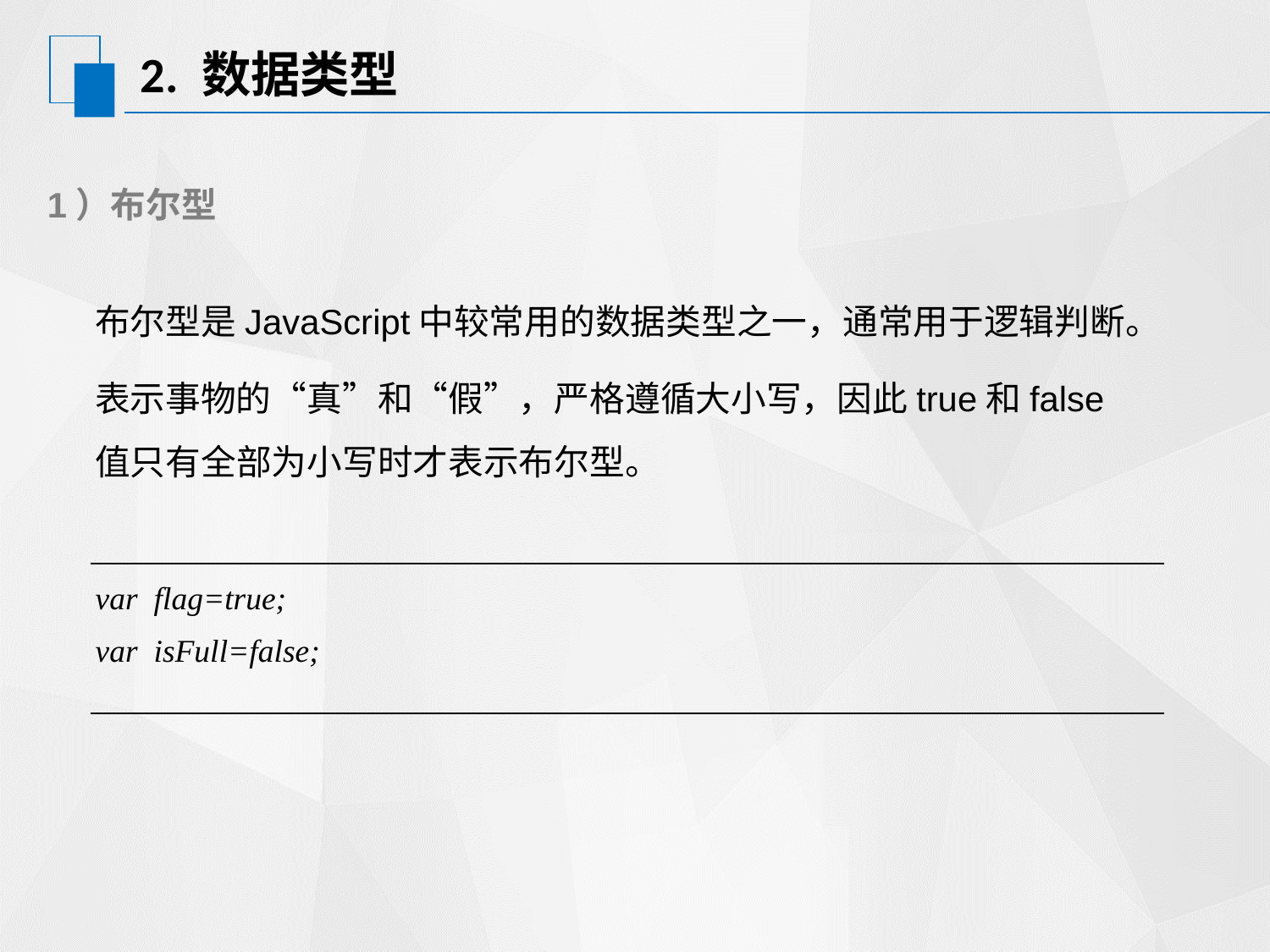

# 2. 数据类型
1）布尔型
布尔型是JavaScript中较常用的数据类型之一，通常用于逻辑判断。
表示事物的“真”和“假”，严格遵循大小写，因此true和false值只有全部为小写时才表示布尔型。
| var flag=true; var isFull=false; |
| --- |